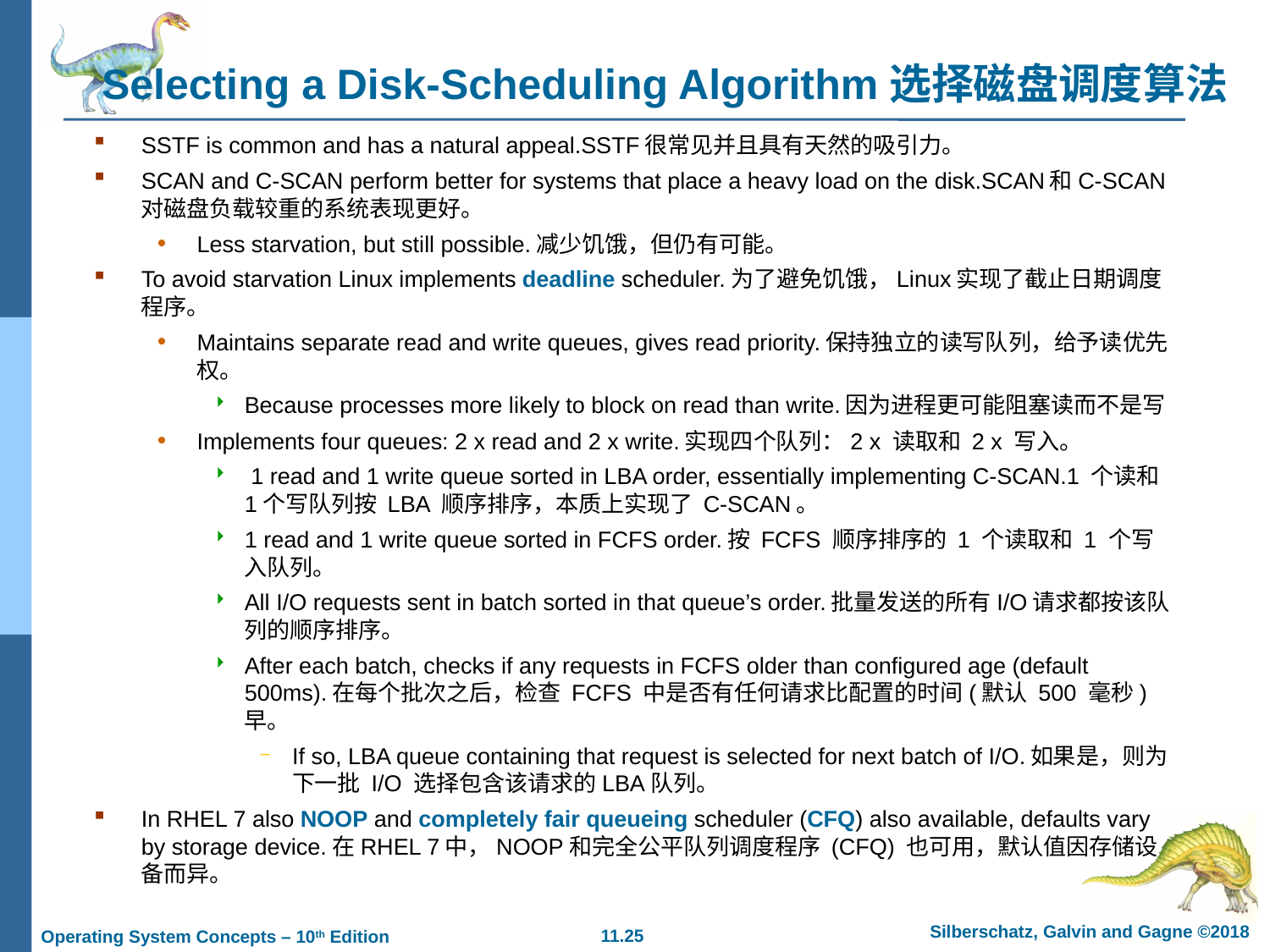

# Selecting a Disk-Scheduling Algorithm选择磁盘调度算法
SSTF is common and has a natural appeal.SSTF很常见并且具有天然的吸引力。
SCAN and C-SCAN perform better for systems that place a heavy load on the disk.SCAN和C-SCAN对磁盘负载较重的系统表现更好。
Less starvation, but still possible.减少饥饿，但仍有可能。
To avoid starvation Linux implements deadline scheduler.为了避免饥饿，Linux实现了截止日期调度程序。
Maintains separate read and write queues, gives read priority.保持独立的读写队列，给予读优先权。
Because processes more likely to block on read than write.因为进程更可能阻塞读而不是写
Implements four queues: 2 x read and 2 x write.实现四个队列：2 x 读取和 2 x 写入。
 1 read and 1 write queue sorted in LBA order, essentially implementing C-SCAN.1 个读和1个写队列按 LBA 顺序排序，本质上实现了 C-SCAN。
1 read and 1 write queue sorted in FCFS order.按 FCFS 顺序排序的 1 个读取和 1 个写入队列。
All I/O requests sent in batch sorted in that queue’s order.批量发送的所有I/O请求都按该队列的顺序排序。
After each batch, checks if any requests in FCFS older than configured age (default 500ms).在每个批次之后，检查 FCFS 中是否有任何请求比配置的时间(默认 500 毫秒)早。
If so, LBA queue containing that request is selected for next batch of I/O.如果是，则为下一批 I/O 选择包含该请求的LBA队列。
In RHEL 7 also NOOP and completely fair queueing scheduler (CFQ) also available, defaults vary by storage device.在RHEL 7中，NOOP和完全公平队列调度程序 (CFQ) 也可用，默认值因存储设备而异。